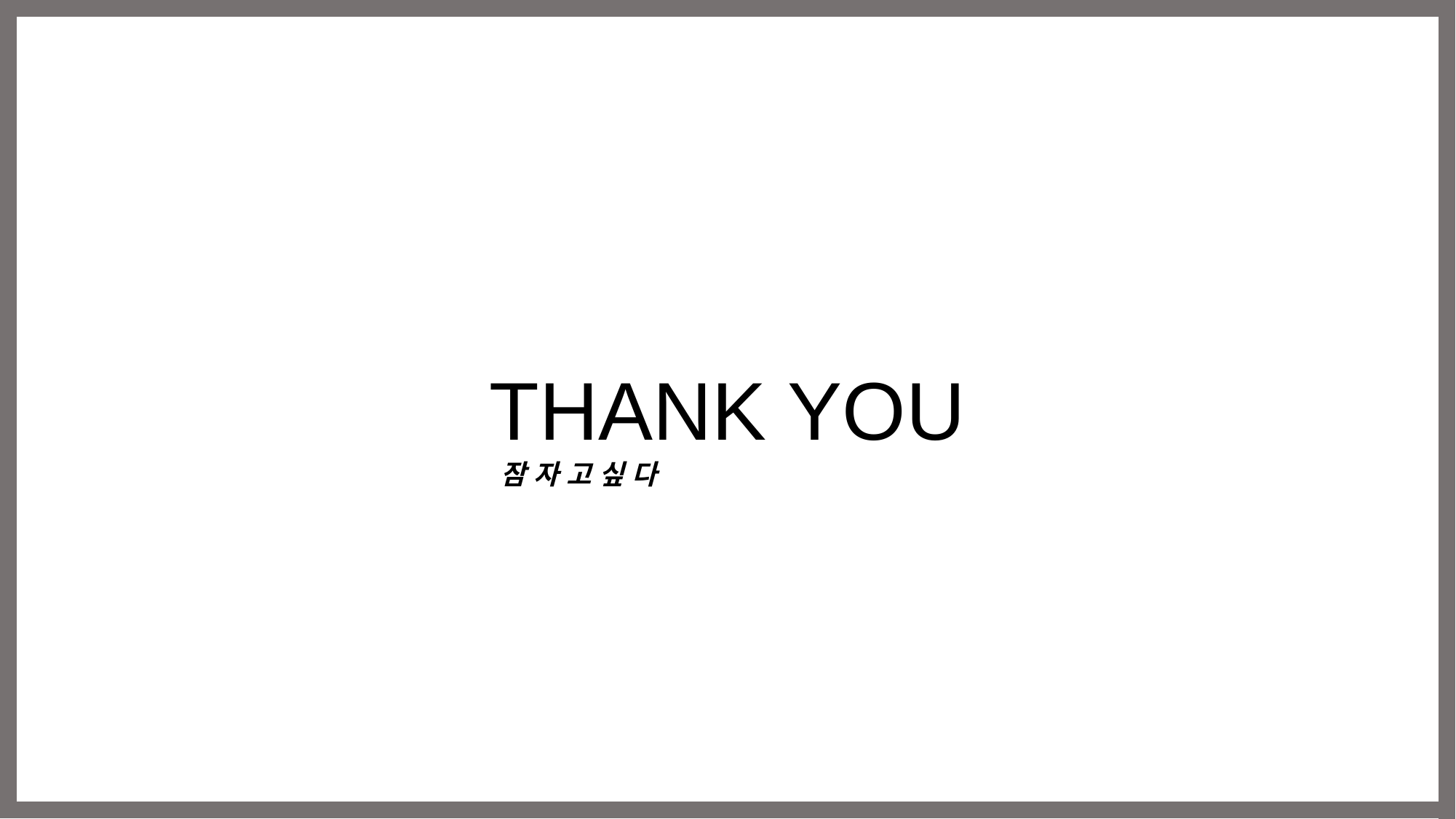

THANK YOU
잠 자 고 싶 다